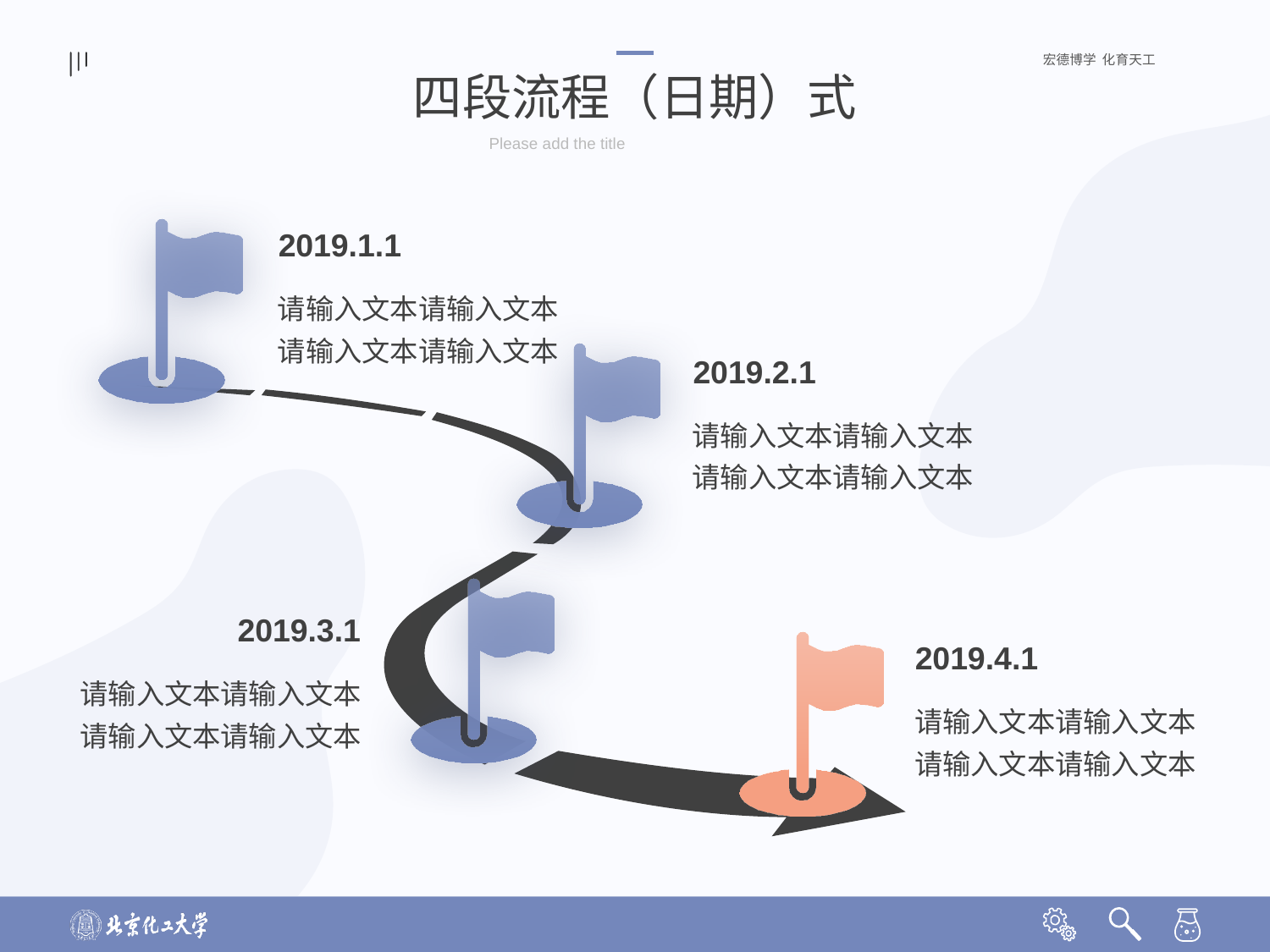

四段流程（日期）式
Please add the title

2019.1.1
请输入文本请输入文本请输入文本请输入文本

2019.2.1

请输入文本请输入文本请输入文本请输入文本

2019.3.1

2019.4.1
请输入文本请输入文本请输入文本请输入文本
请输入文本请输入文本请输入文本请输入文本